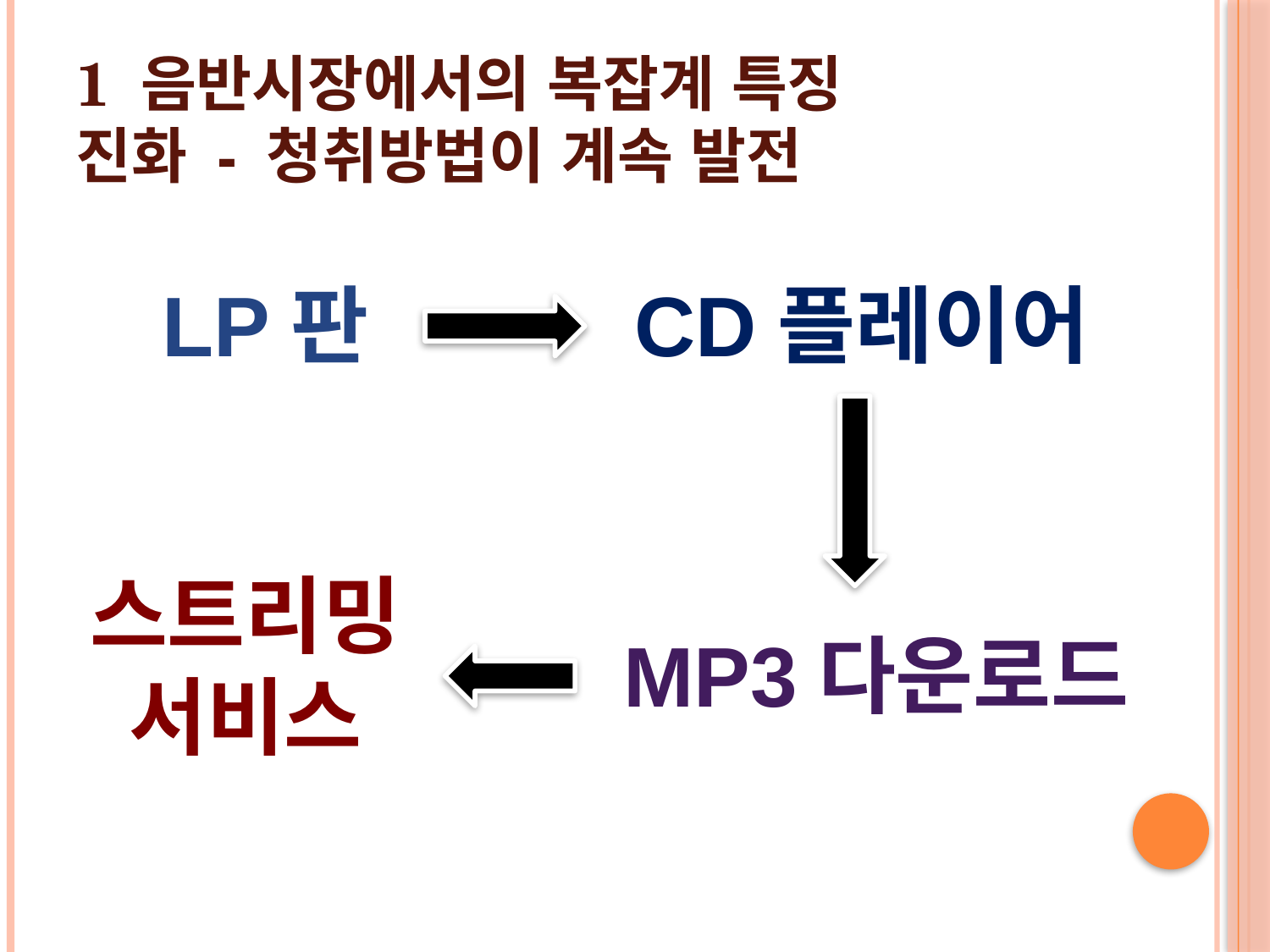

# 1 음반시장에서의 복잡계 특징 진화 - 청취방법이 계속 발전
LP판
CD플레이어

스트리밍
서비스
MP3다운로드